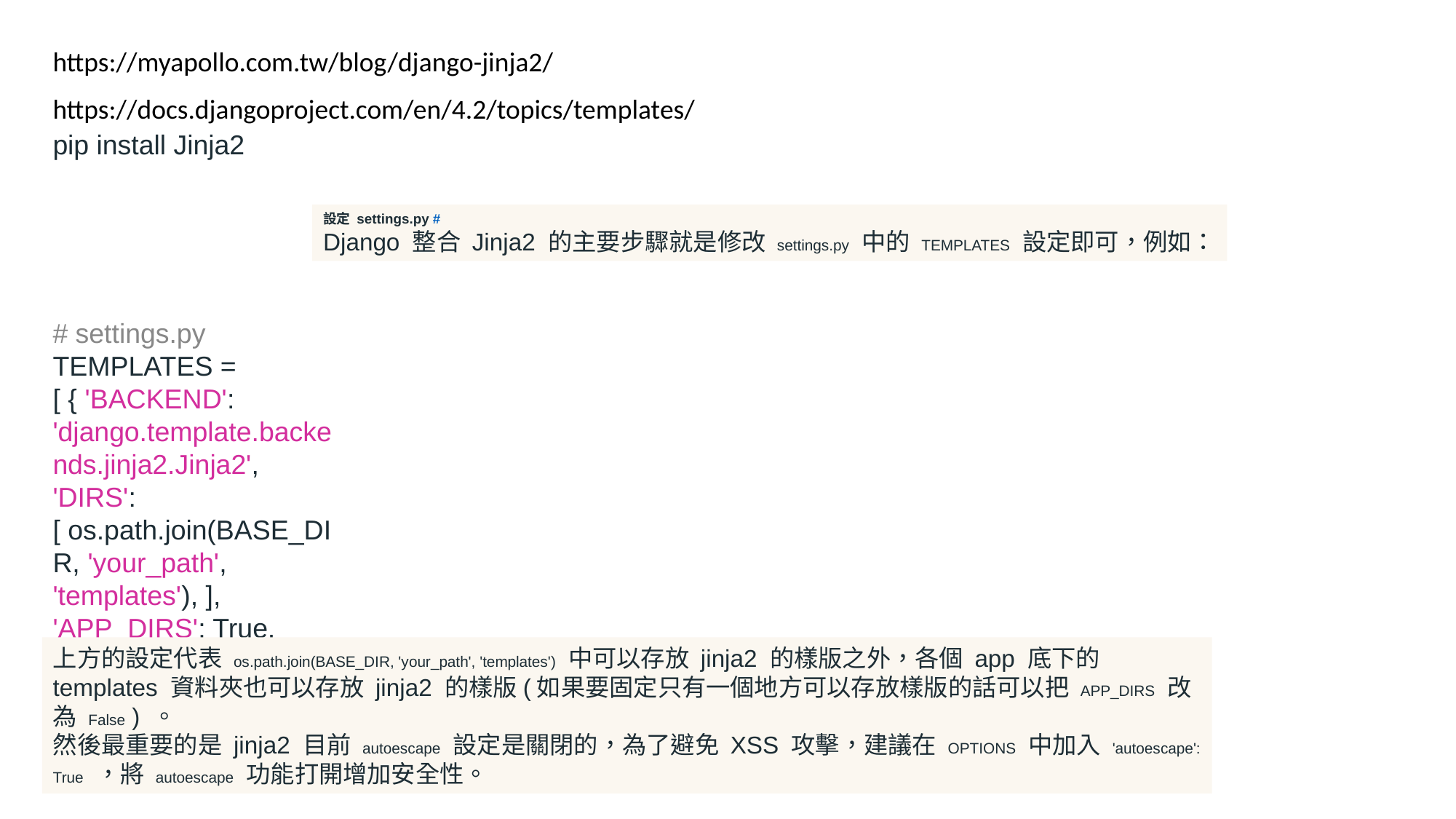

https://myapollo.com.tw/blog/django-jinja2/
https://docs.djangoproject.com/en/4.2/topics/templates/
pip install Jinja2
設定 settings.py #
Django 整合 Jinja2 的主要步驟就是修改 settings.py 中的 TEMPLATES 設定即可，例如：
# settings.py TEMPLATES = [ { 'BACKEND': 'django.template.backends.jinja2.Jinja2', 'DIRS': [ os.path.join(BASE_DIR, 'your_path', 'templates'), ], 'APP_DIRS': True, 'OPTIONS': { 'autoescape': True, } }, ]
上方的設定代表 os.path.join(BASE_DIR, 'your_path', 'templates') 中可以存放 jinja2 的樣版之外，各個 app 底下的 templates 資料夾也可以存放 jinja2 的樣版(如果要固定只有一個地方可以存放樣版的話可以把 APP_DIRS 改為 False ) 。
然後最重要的是 jinja2 目前 autoescape 設定是關閉的，為了避免 XSS 攻擊，建議在 OPTIONS 中加入 'autoescape': True ，將 autoescape 功能打開增加安全性。